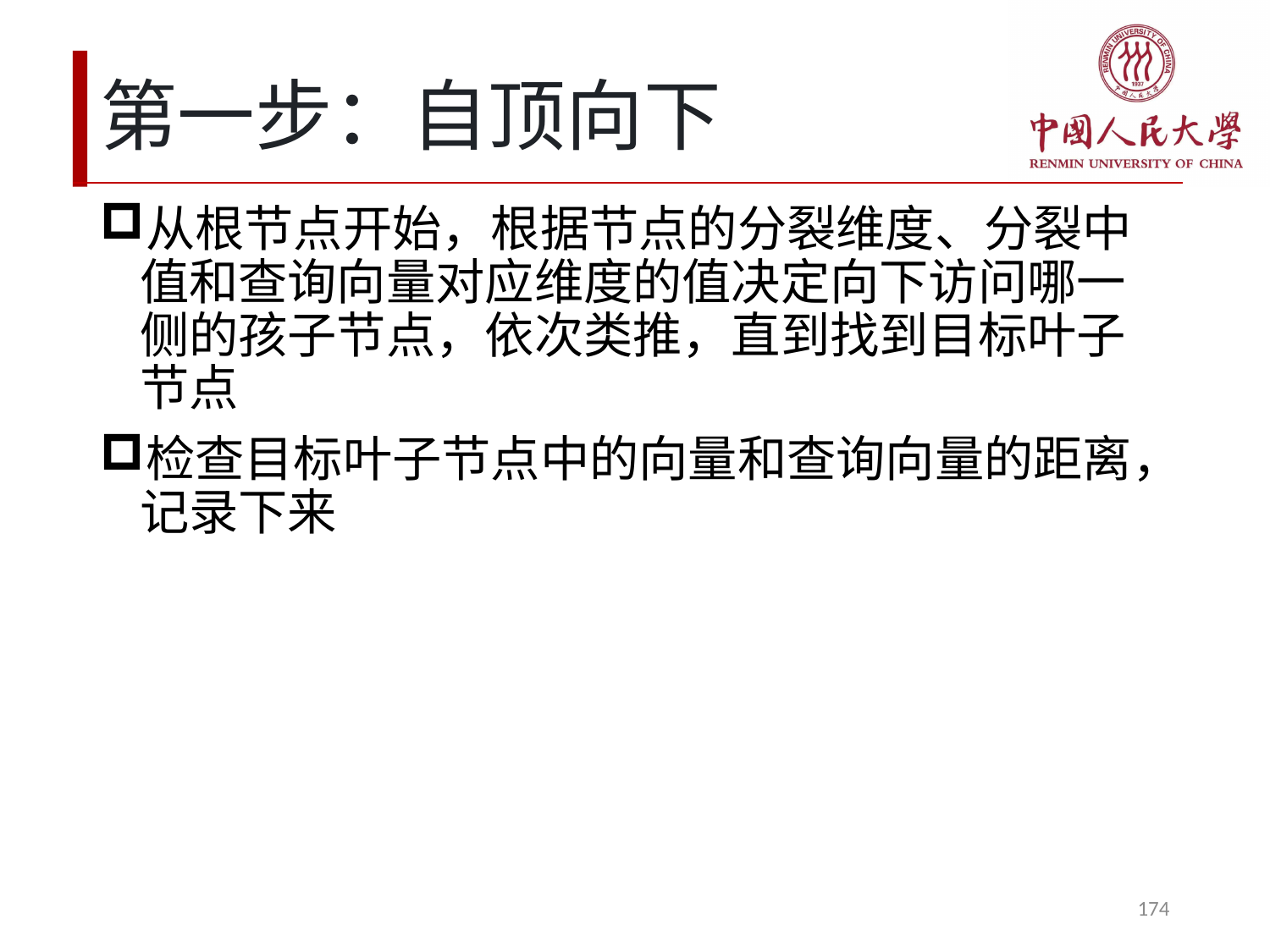

# 第一步：自顶向下
从根节点开始，根据节点的分裂维度、分裂中值和查询向量对应维度的值决定向下访问哪一侧的孩子节点，依次类推，直到找到目标叶子节点
检查目标叶子节点中的向量和查询向量的距离，记录下来

174